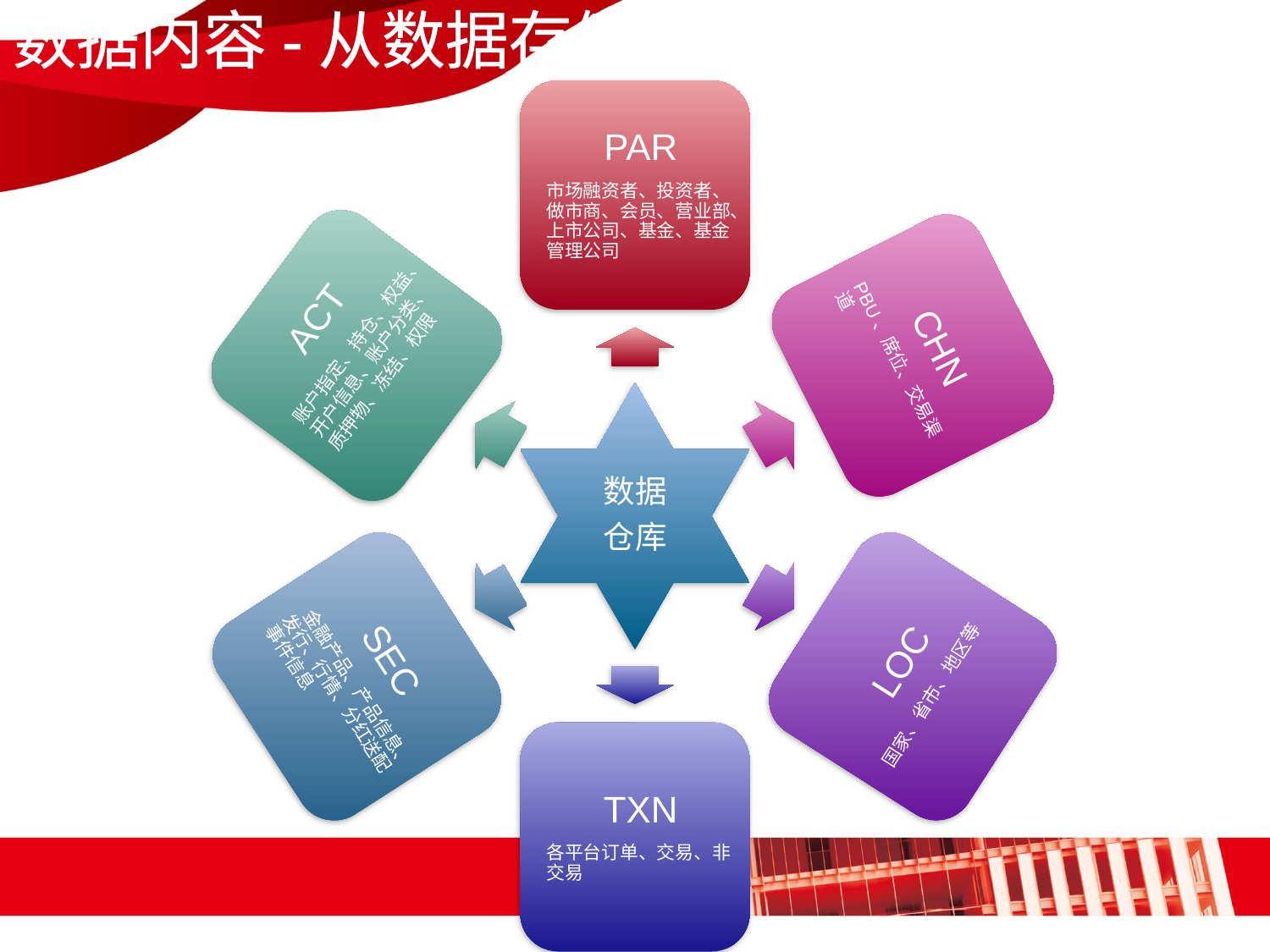

数据内容-从数据存储角度
数据
仓库

PAR
市场融资者、投资者、做市商、会员、营业部、上市公司、基金、基金管理公司

CHN
PBU、席位、交易渠道

LOC
国家、省市、地区等

TXN
各平台订单、交易、非交易

SEC
 金融产品、产品信息、发行、行情、分红送配事件信息

ACT
账户指定、持仓、权益、开户信息、账户分类、质押物、冻结、权限